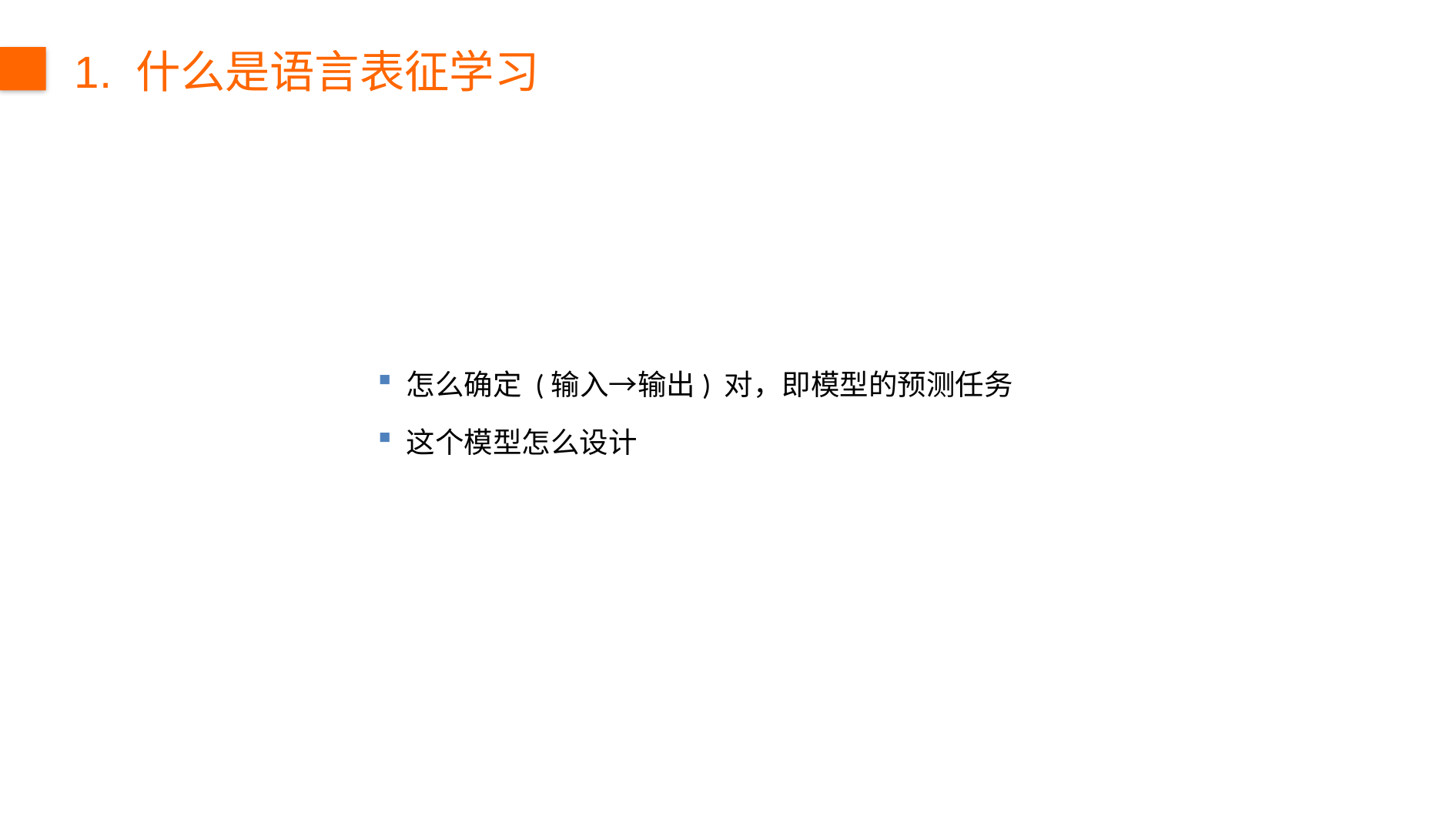

1. 什么是语言表征学习

怎么确定 (输入→输出) 对，即模型的预测任务
这个模型怎么设计